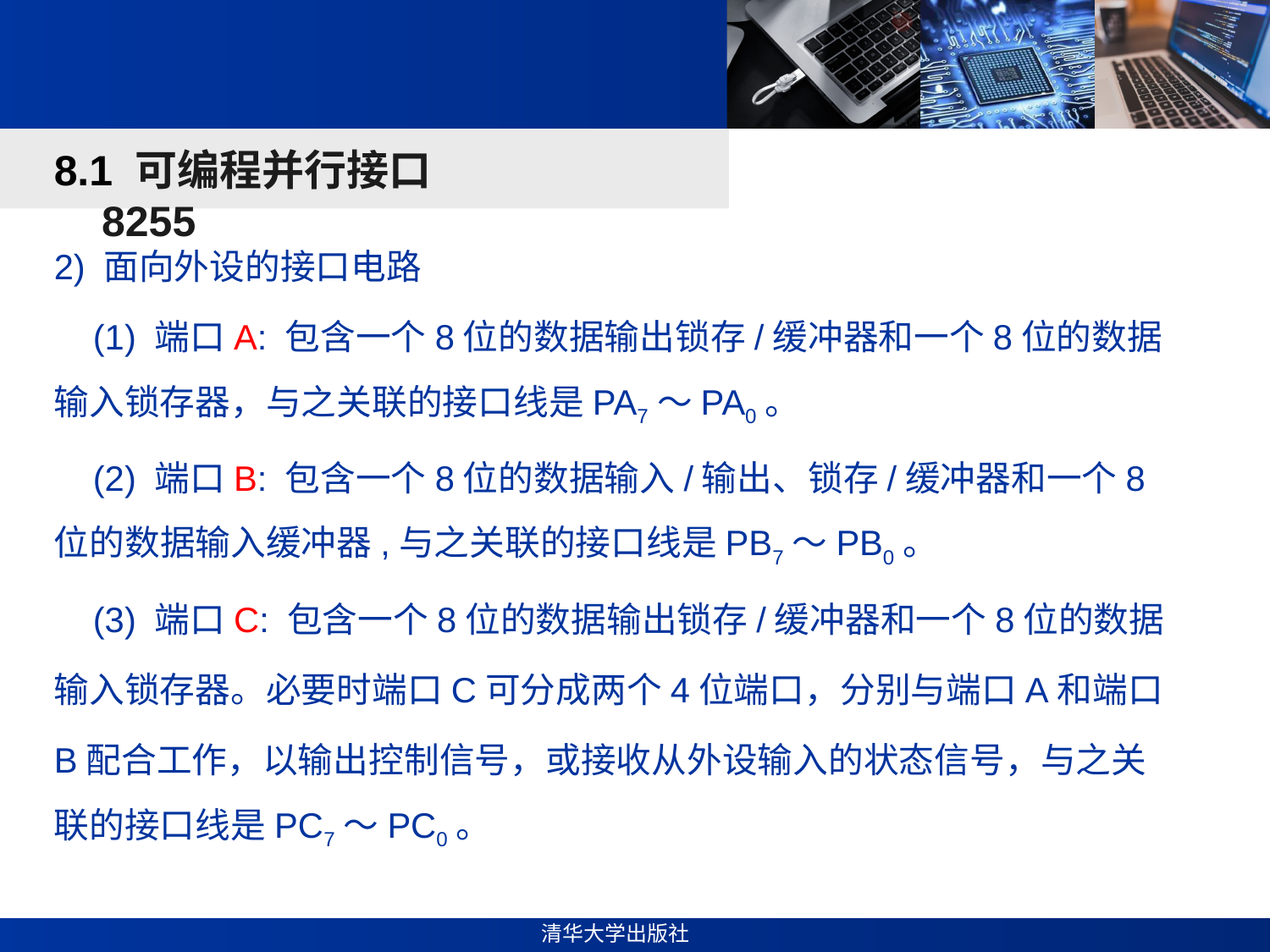

#
8.1 可编程并行接口8255
2) 面向外设的接口电路
    (1) 端口A: 包含一个8位的数据输出锁存/缓冲器和一个8位的数据输入锁存器，与之关联的接口线是PA7～PA0。
    (2) 端口B: 包含一个8位的数据输入/输出、锁存/缓冲器和一个8位的数据输入缓冲器,与之关联的接口线是PB7～PB0。
    (3) 端口C: 包含一个8位的数据输出锁存/缓冲器和一个8位的数据输入锁存器。必要时端口C可分成两个4位端口，分别与端口A和端口B配合工作，以输出控制信号，或接收从外设输入的状态信号，与之关联的接口线是PC7～PC0。